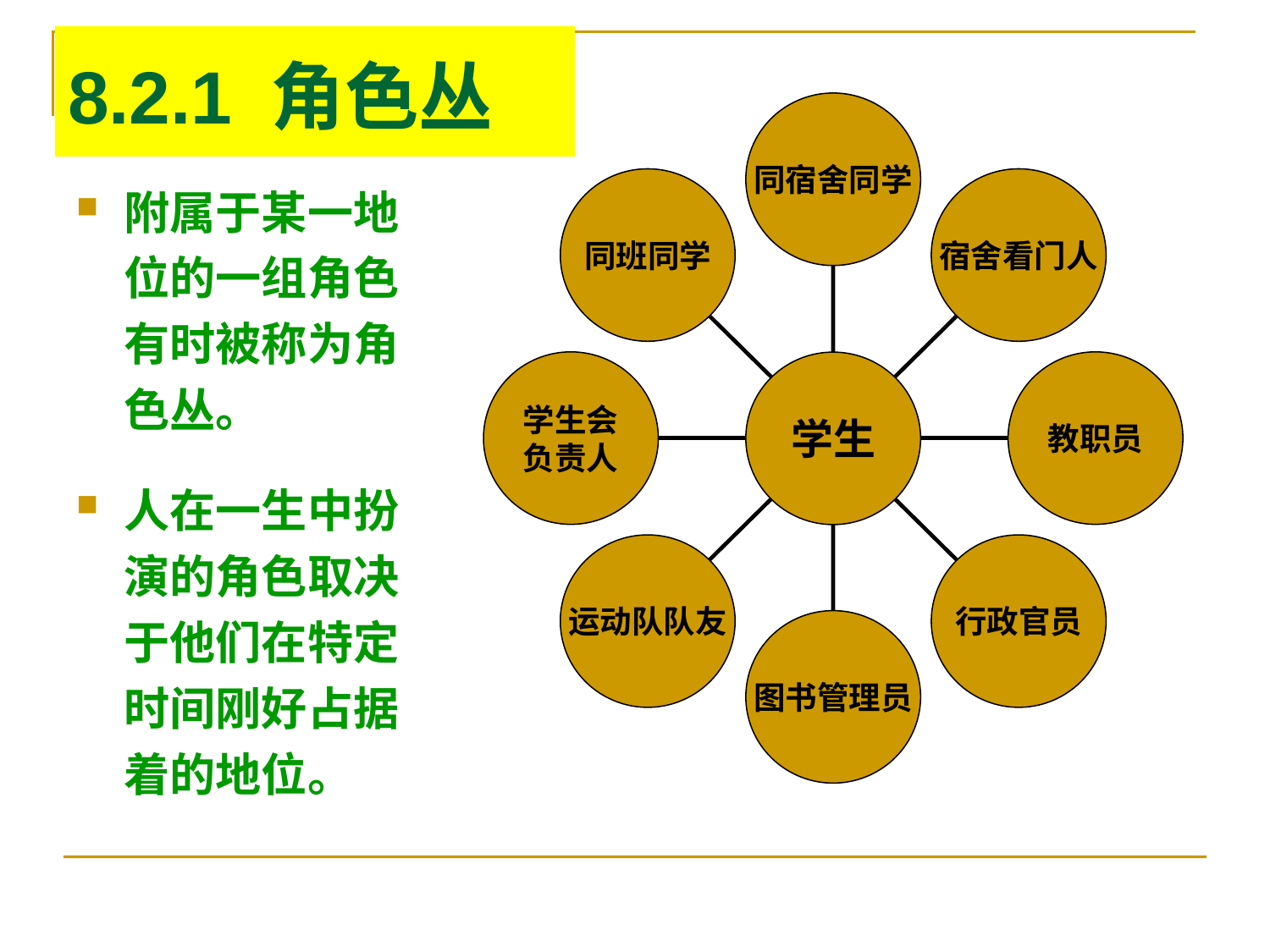

# 8.2.1 角色丛

同宿舍同学
同班同学
宿舍看门人

学生会
负责人
教职员
学生

运动队队友
行政官员
图书管理员
附属于某一地位的一组角色有时被称为角色丛。
人在一生中扮演的角色取决于他们在特定时间刚好占据着的地位。

14